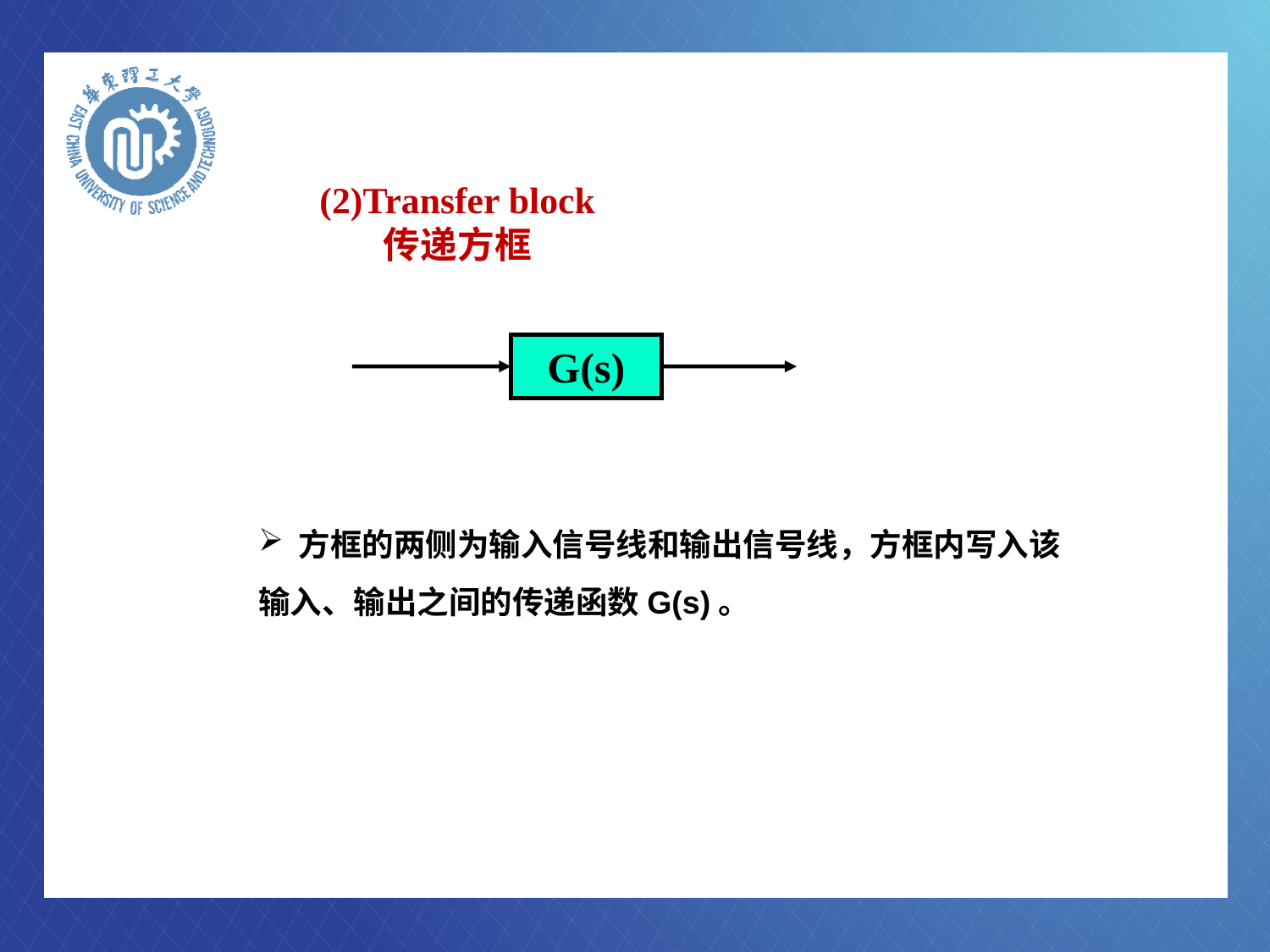

# (2)Transfer block 传递方框
G(s)

 方框的两侧为输入信号线和输出信号线，方框内写入该输入、输出之间的传递函数G(s)。
44